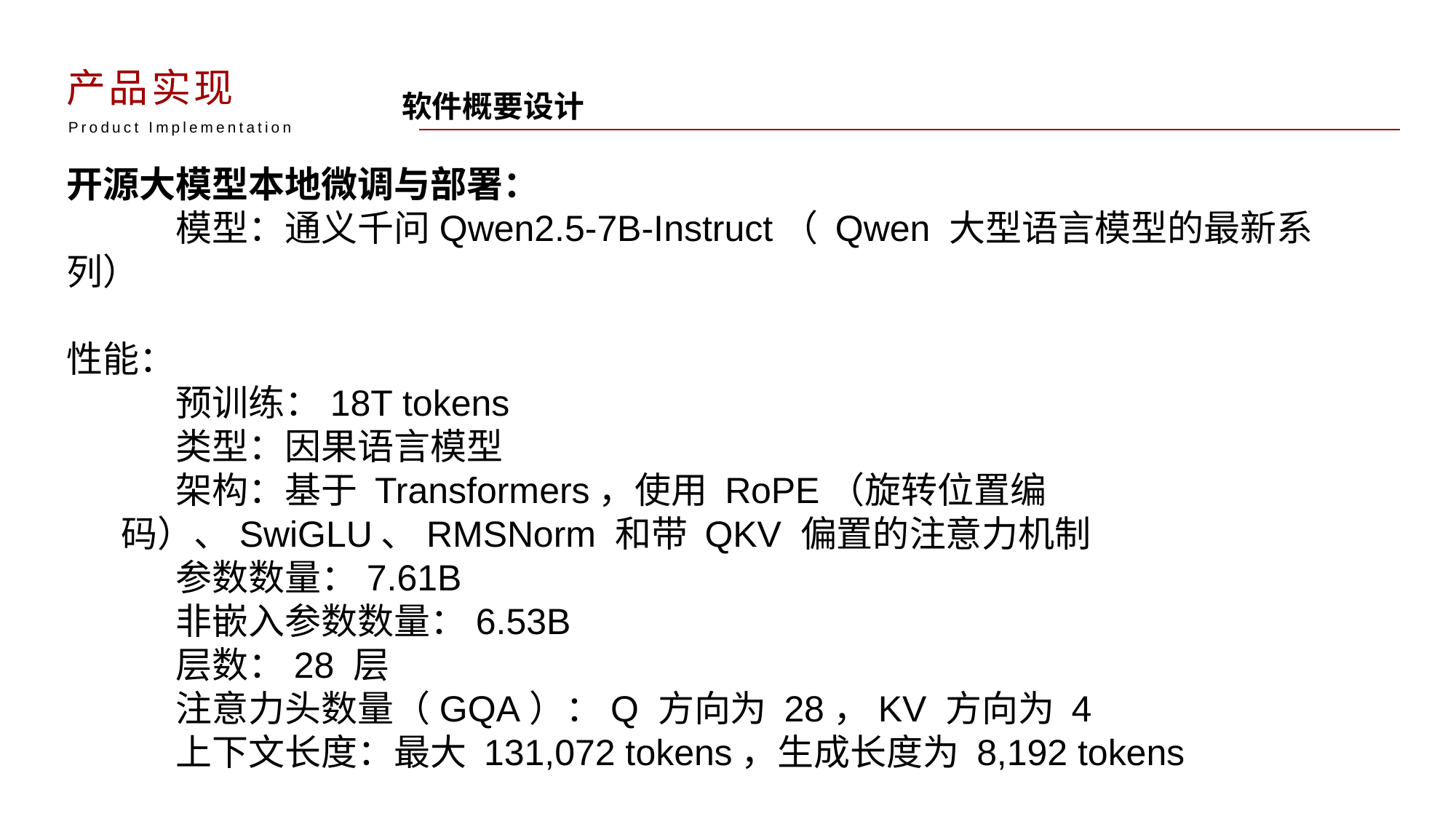

产品实现
软件概要设计
Product Implementation
开源大模型本地微调与部署：
	模型：通义千问Qwen2.5-7B-Instruct（ Qwen 大型语言模型的最新系列）

性能：
	预训练：18T tokens
	类型：因果语言模型
架构：基于 Transformers，使用 RoPE（旋转位置编码）、SwiGLU、RMSNorm 和带 QKV 偏置的注意力机制
参数数量：7.61B
非嵌入参数数量：6.53B
层数：28 层
注意力头数量（GQA）：Q 方向为 28，KV 方向为 4
上下文长度：最大 131,072 tokens，生成长度为 8,192 tokens